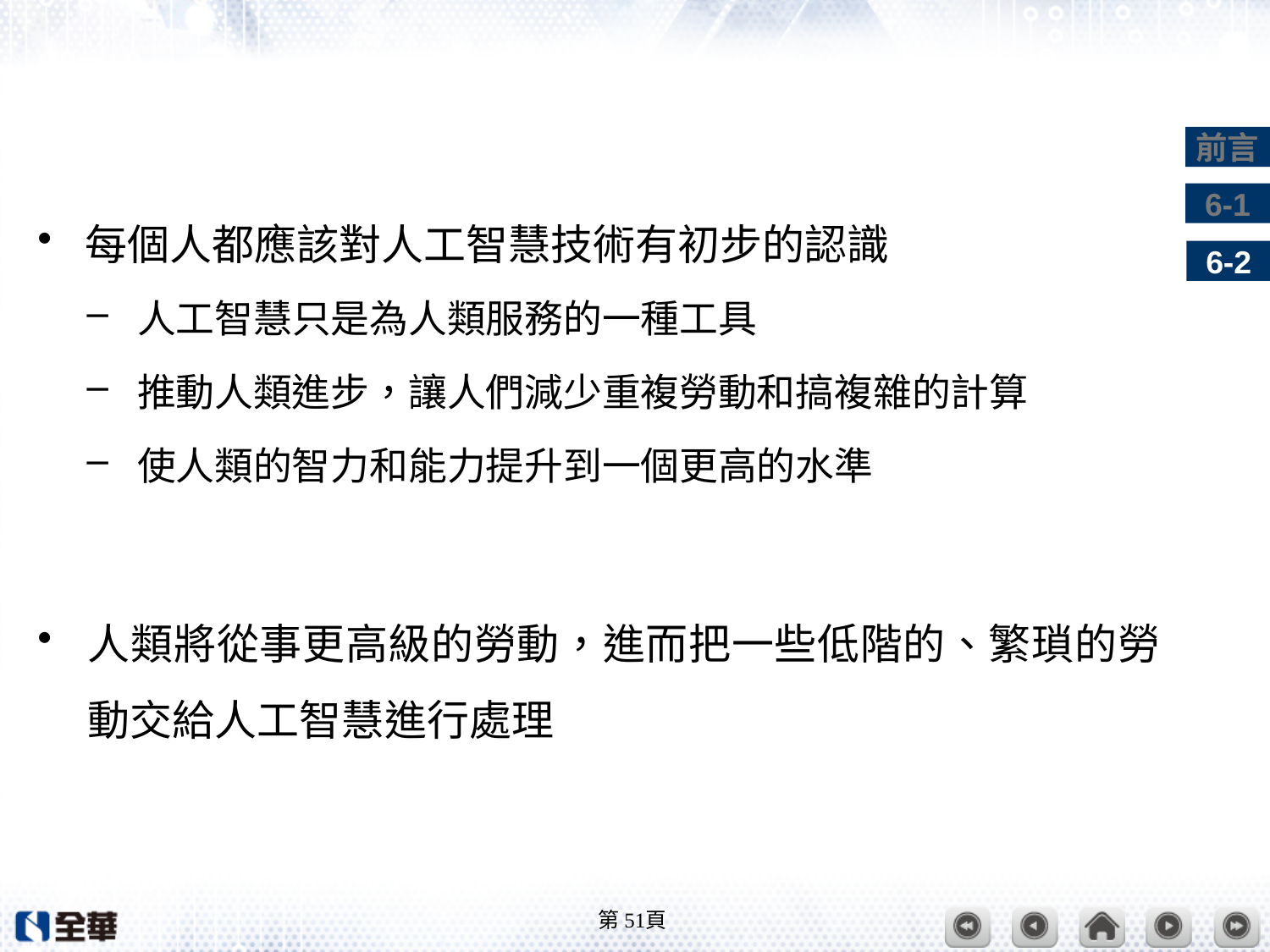

#
每個人都應該對人工智慧技術有初步的認識
人工智慧只是為人類服務的一種工具
推動人類進步，讓人們減少重複勞動和搞複雜的計算
使人類的智力和能力提升到一個更高的水準

人類將從事更高級的勞動，進而把一些低階的、繁瑣的勞動交給人工智慧進行處理